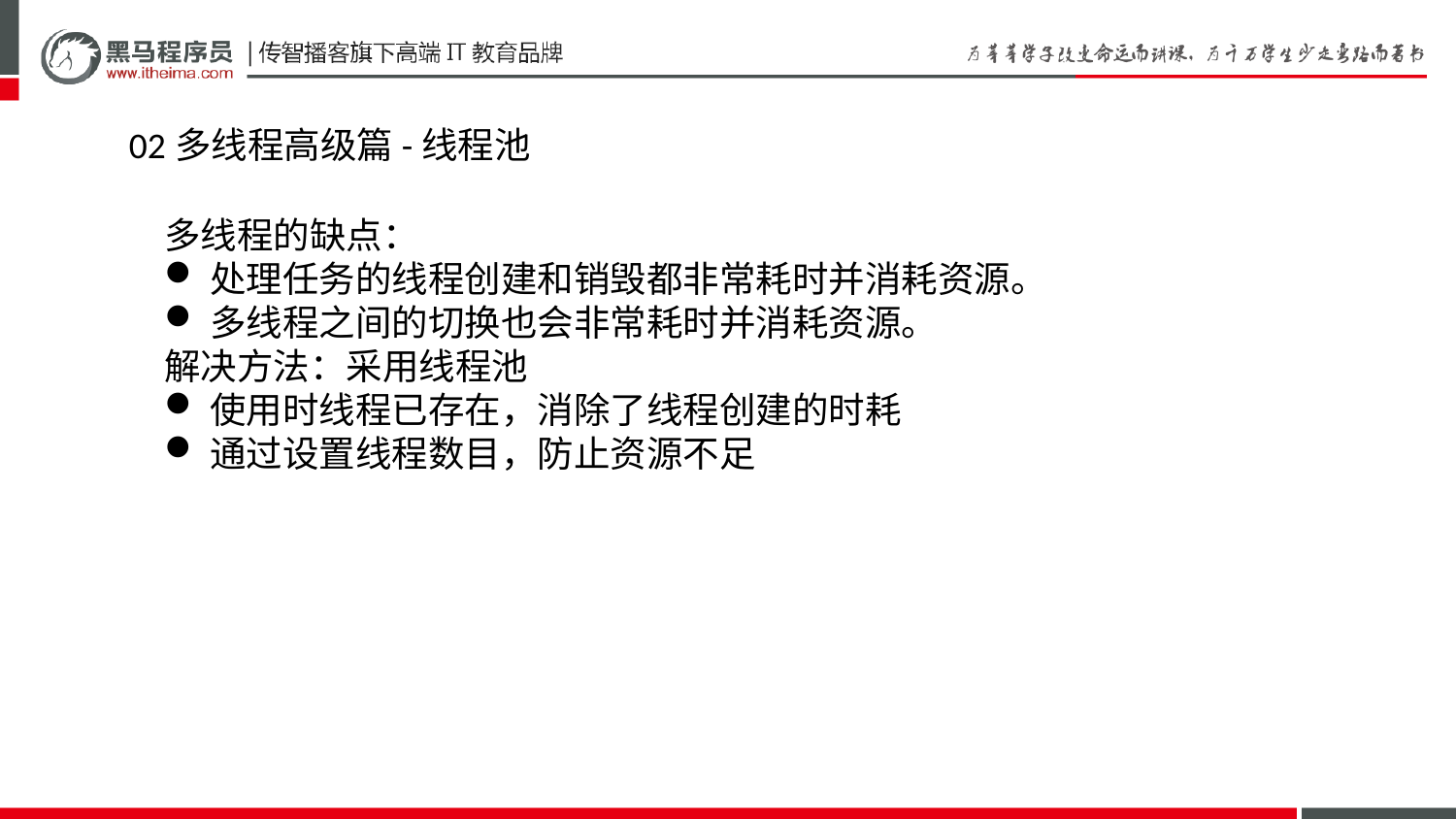

02多线程高级篇-线程池
多线程的缺点：
处理任务的线程创建和销毁都非常耗时并消耗资源。
多线程之间的切换也会非常耗时并消耗资源。
解决方法：采用线程池
使用时线程已存在，消除了线程创建的时耗
通过设置线程数目，防止资源不足